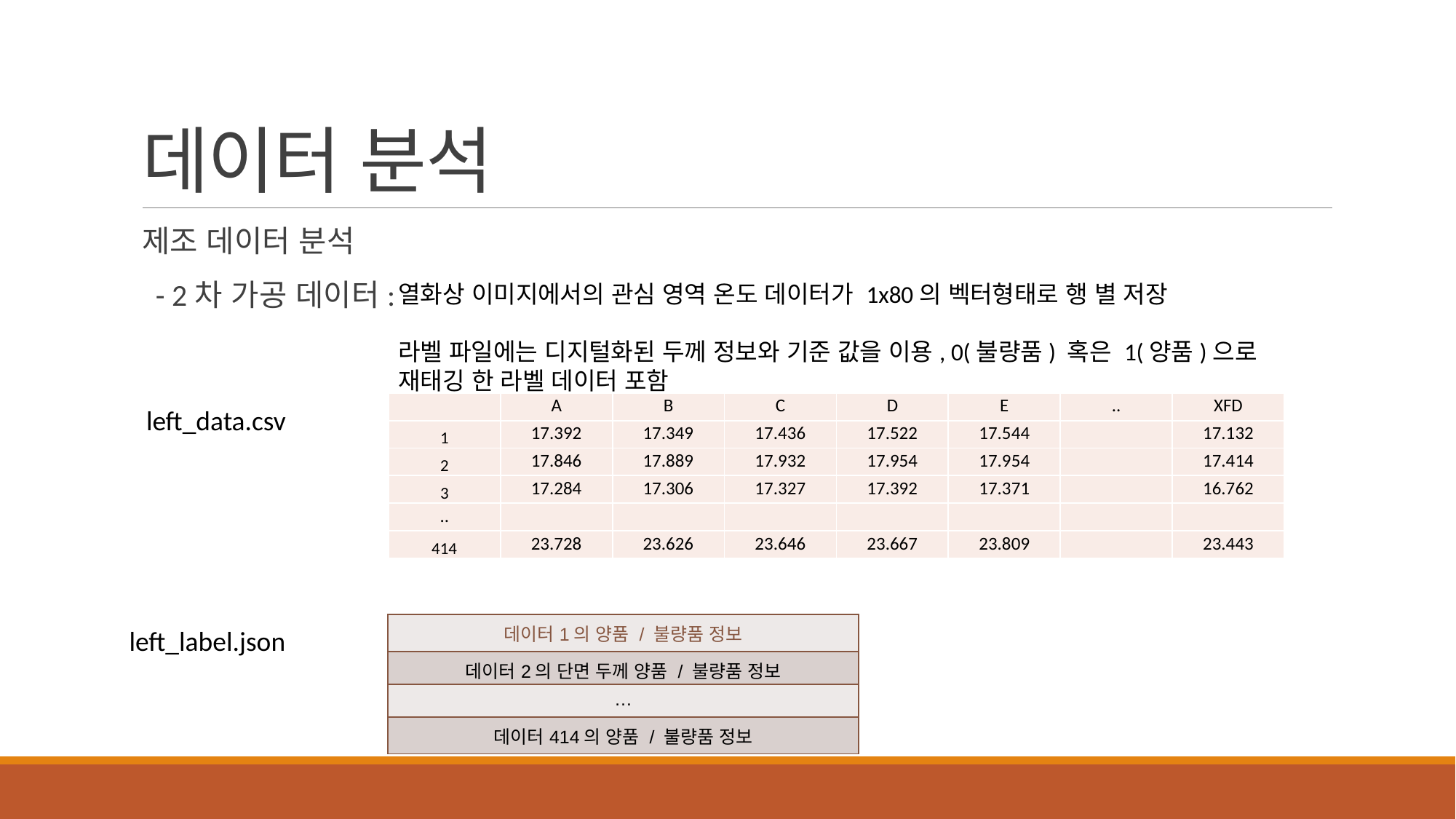

# 데이터 분석
제조 데이터 분석
  - 2차 가공 데이터:
열화상 이미지에서의 관심 영역 온도 데이터가 1x80의 벡터형태로 행 별 저장

라벨 파일에는 디지털화된 두께 정보와 기준 값을 이용, 0(불량품) 혹은 1(양품)으로
재태깅 한 라벨 데이터 포함

|  | A | B | C | D | E | .. | XFD |
| --- | --- | --- | --- | --- | --- | --- | --- |
| 1 | 17.392 | 17.349 | 17.436 | 17.522 | 17.544 |  | 17.132 |
| 2 | 17.846 | 17.889 | 17.932 | 17.954 | 17.954 |  | 17.414 |
| 3 | 17.284 | 17.306 | 17.327 | 17.392 | 17.371 |  | 16.762 |
| .. |  |  |  |  |  |  |  |
| 414 | 23.728 | 23.626 | 23.646 | 23.667 | 23.809 |  | 23.443 |
left_data.csv

| 데이터1의 양품 / 불량품 정보 |
| --- |
| 데이터2의 단면 두께 양품 / 불량품 정보 |
| … |
| 데이터414의 양품 / 불량품 정보 |
left_label.json